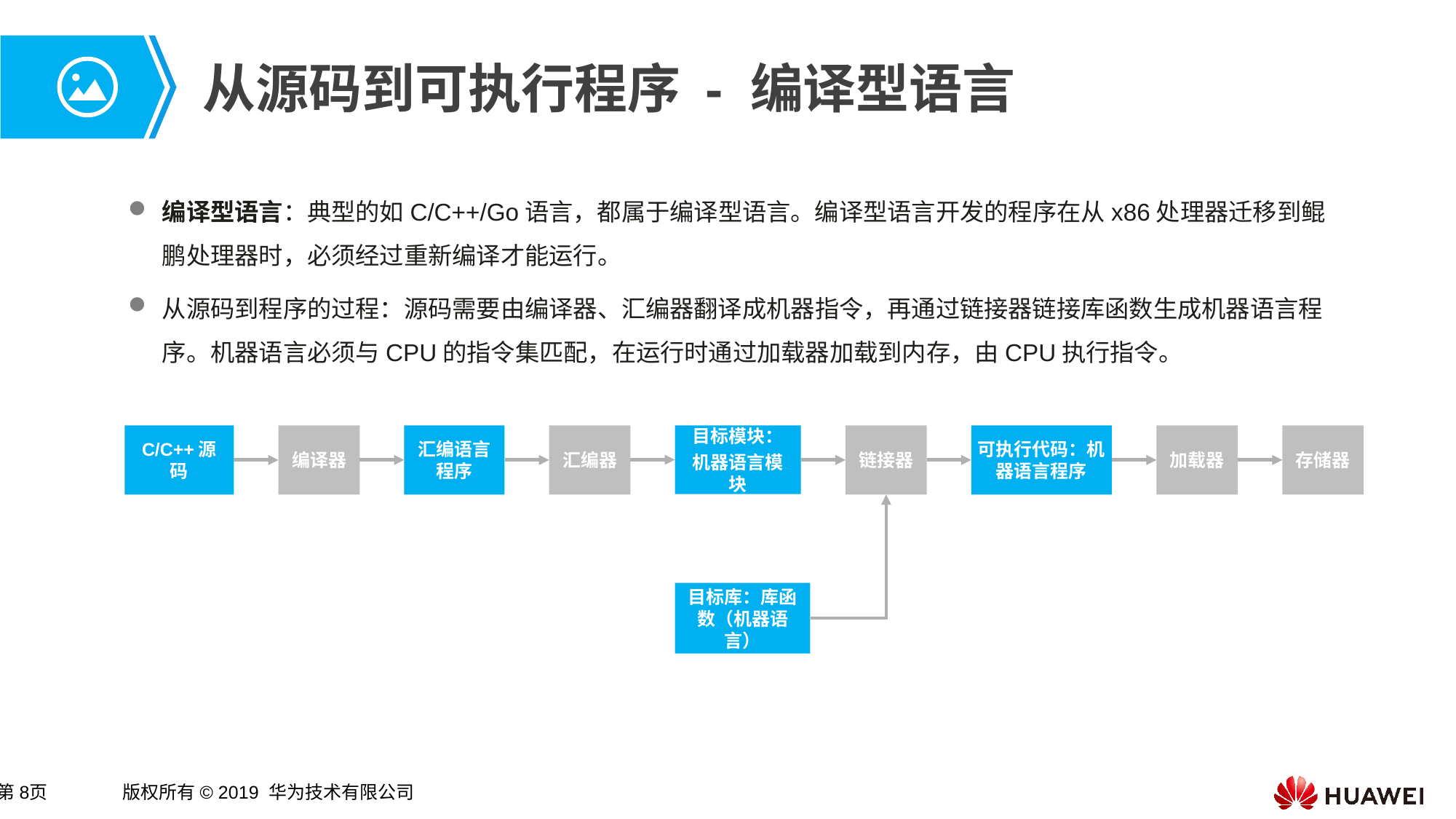

# 从源码到可执行程序 - 编译型语言
编译型语言：典型的如C/C++/Go语言，都属于编译型语言。编译型语言开发的程序在从x86处理器迁移到鲲鹏处理器时，必须经过重新编译才能运行。
从源码到程序的过程：源码需要由编译器、汇编器翻译成机器指令，再通过链接器链接库函数生成机器语言程序。机器语言必须与CPU的指令集匹配，在运行时通过加载器加载到内存，由CPU执行指令。
C/C++源码
编译器
汇编语言程序
汇编器
目标模块：
机器语言模块
链接器
可执行代码：机器语言程序
加载器
存储器
目标库：库函数（机器语言）